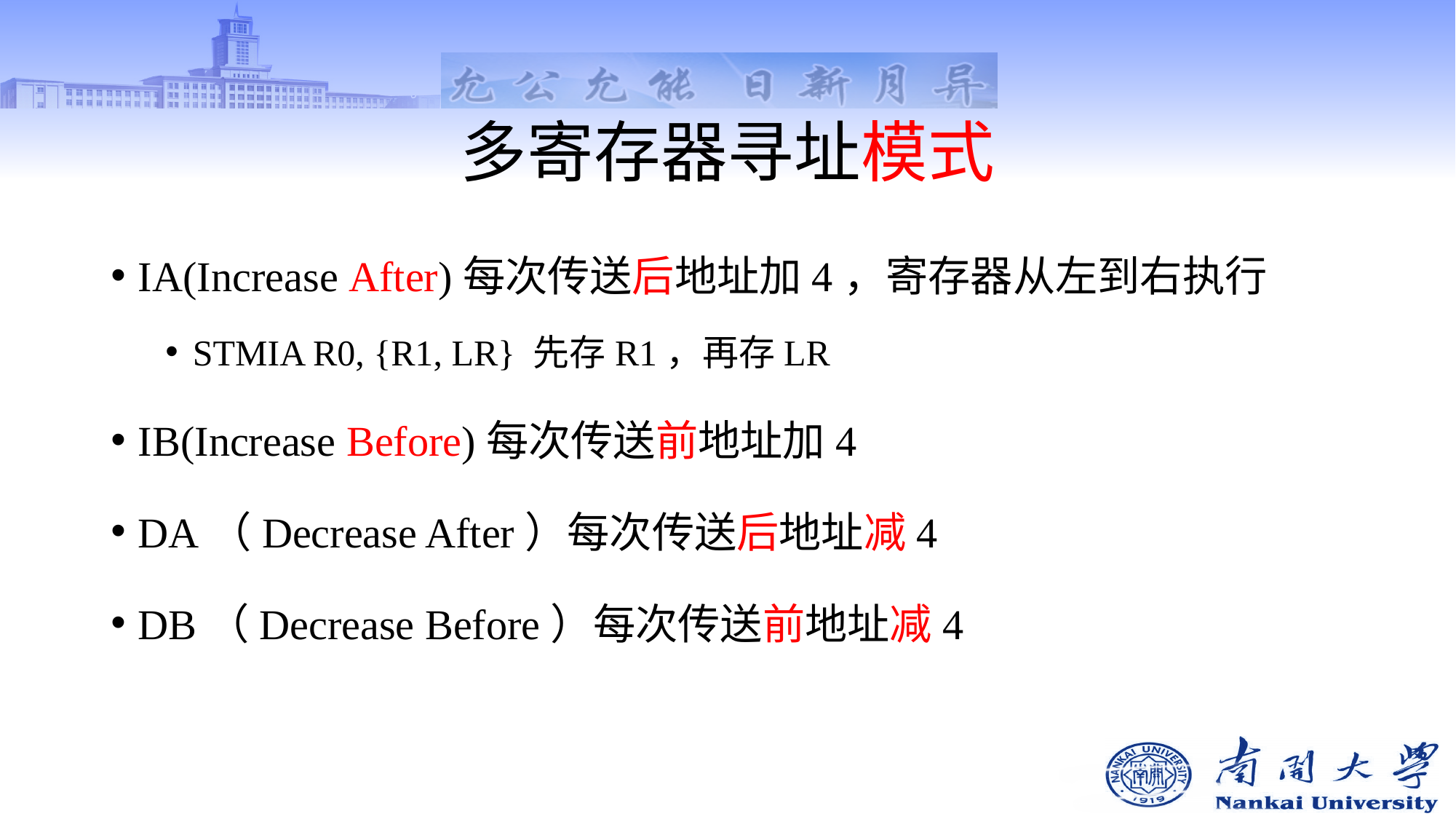

# 多寄存器寻址模式
IA(Increase After)每次传送后地址加4，寄存器从左到右执行
STMIA R0, {R1, LR} 先存R1，再存LR
IB(Increase Before)每次传送前地址加4
DA（Decrease After）每次传送后地址减4
DB（Decrease Before）每次传送前地址减4